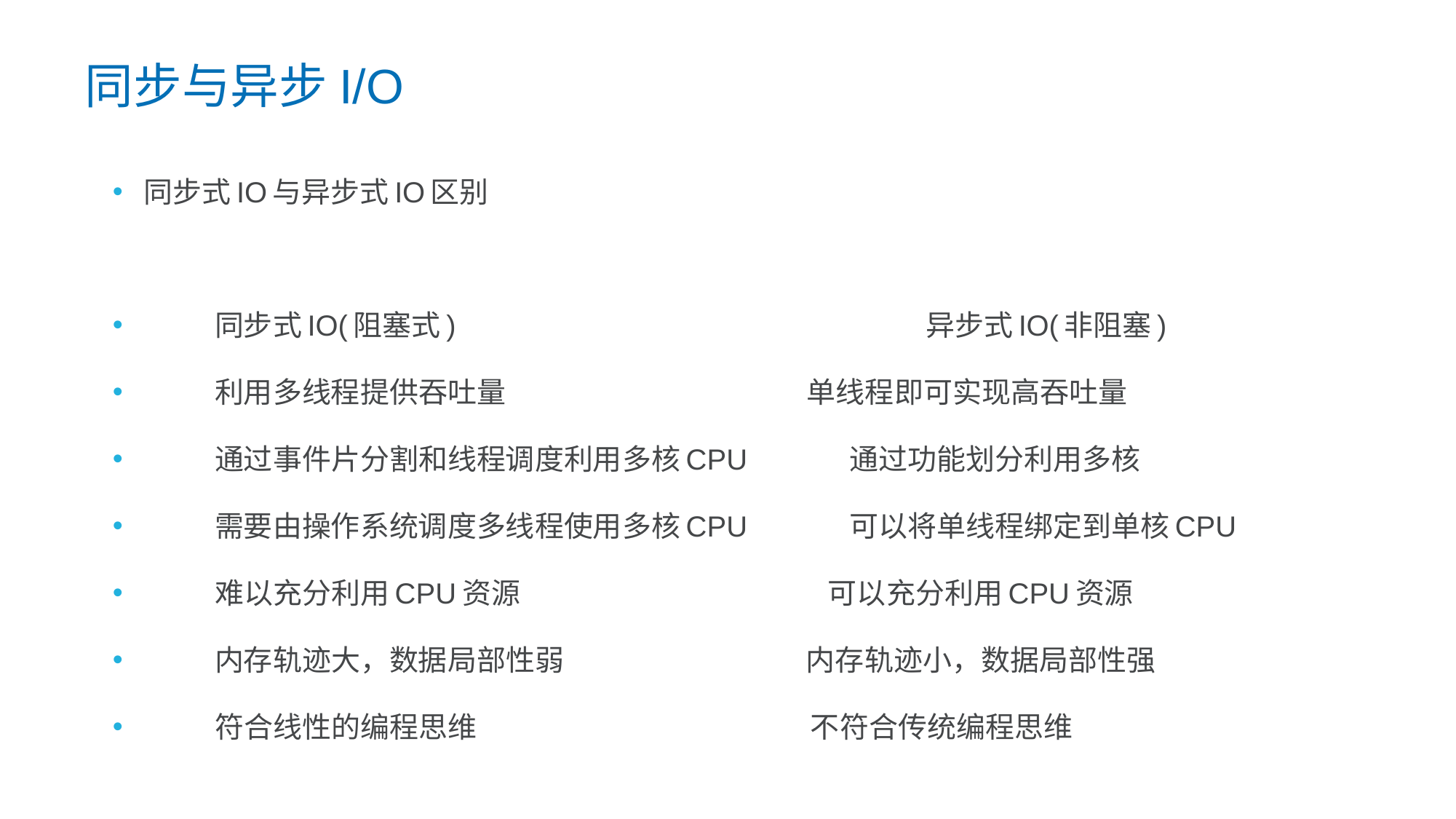

同步与异步I/O
同步式IO与异步式IO区别

          同步式IO(阻塞式)                                                          异步式IO(非阻塞)
          利用多线程提供吞吐量                                              单线程即可实现高吞吐量
          通过事件片分割和线程调度利用多核CPU            通过功能划分利用多核
          需要由操作系统调度多线程使用多核CPU            可以将单线程绑定到单核CPU
          难以充分利用CPU资源                                               可以充分利用CPU资源
          内存轨迹大，数据局部性弱                                     内存轨迹小，数据局部性强
          符合线性的编程思维                                                   不符合传统编程思维